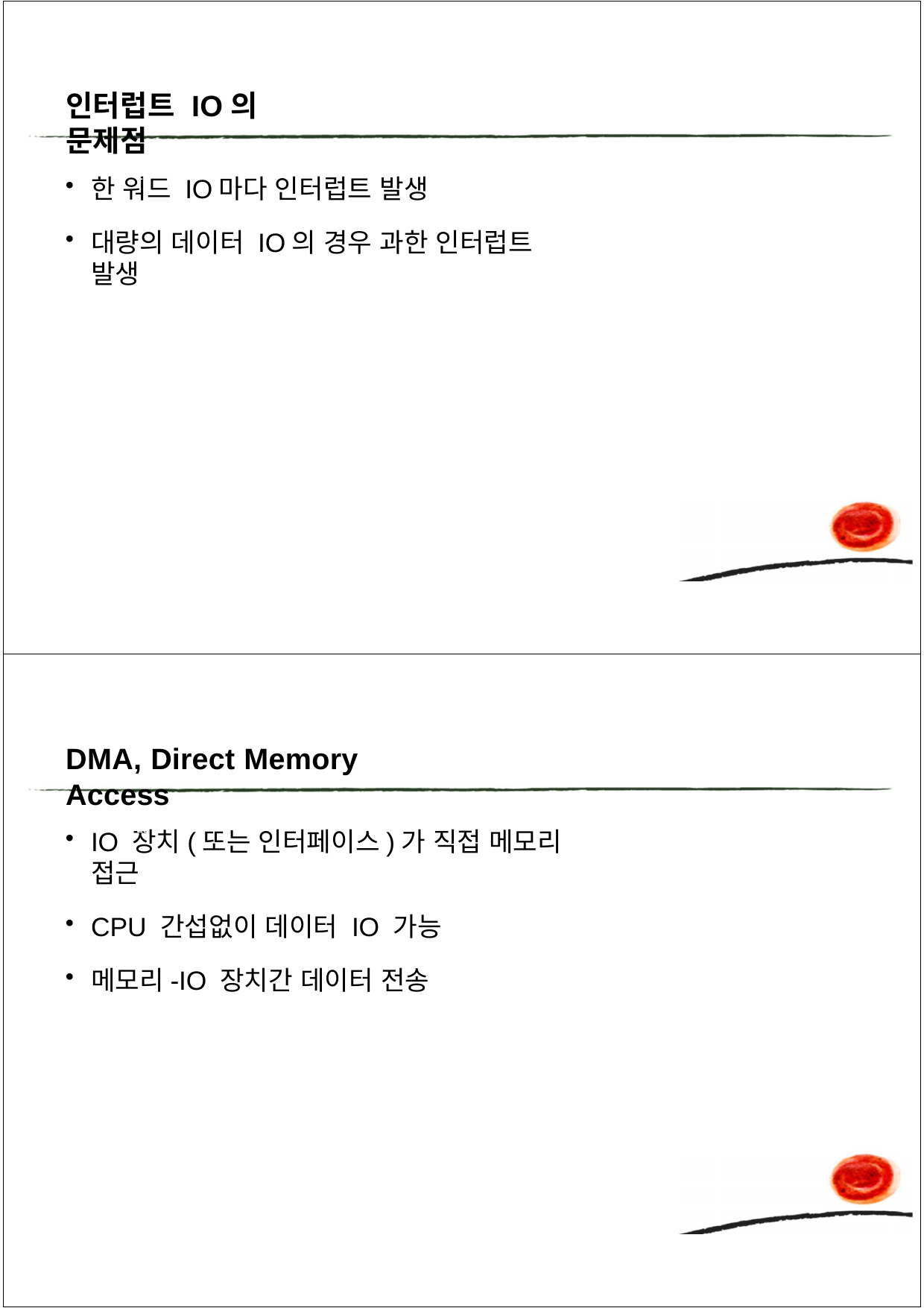

인터럽트 IO의 문제점
2
한 워드 IO마다 인터럽트 발생
대량의 데이터 IO의 경우 과한 인터럽트 발생

DMA, Direct Memory Access

28
IO 장치(또는 인터페이스)가 직접 메모리 접근
CPU 간섭없이 데이터 IO 가능
메모리-IO 장치간 데이터 전송